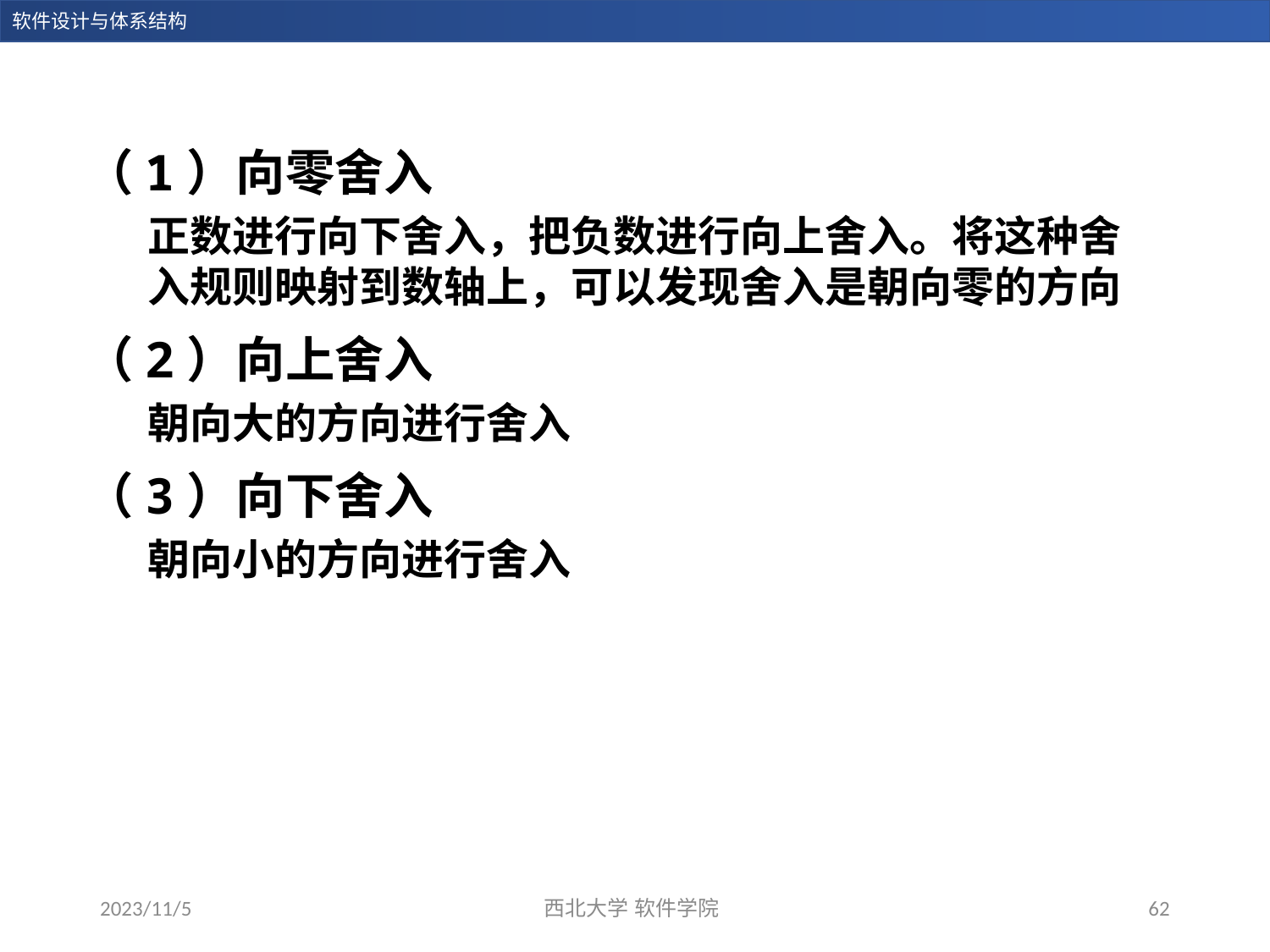

（1）向零舍入
正数进行向下舍入，把负数进行向上舍入。将这种舍入规则映射到数轴上，可以发现舍入是朝向零的方向
（2）向上舍入
朝向大的方向进行舍入
（3）向下舍入
朝向小的方向进行舍入
2023/11/5
西北大学 软件学院
62